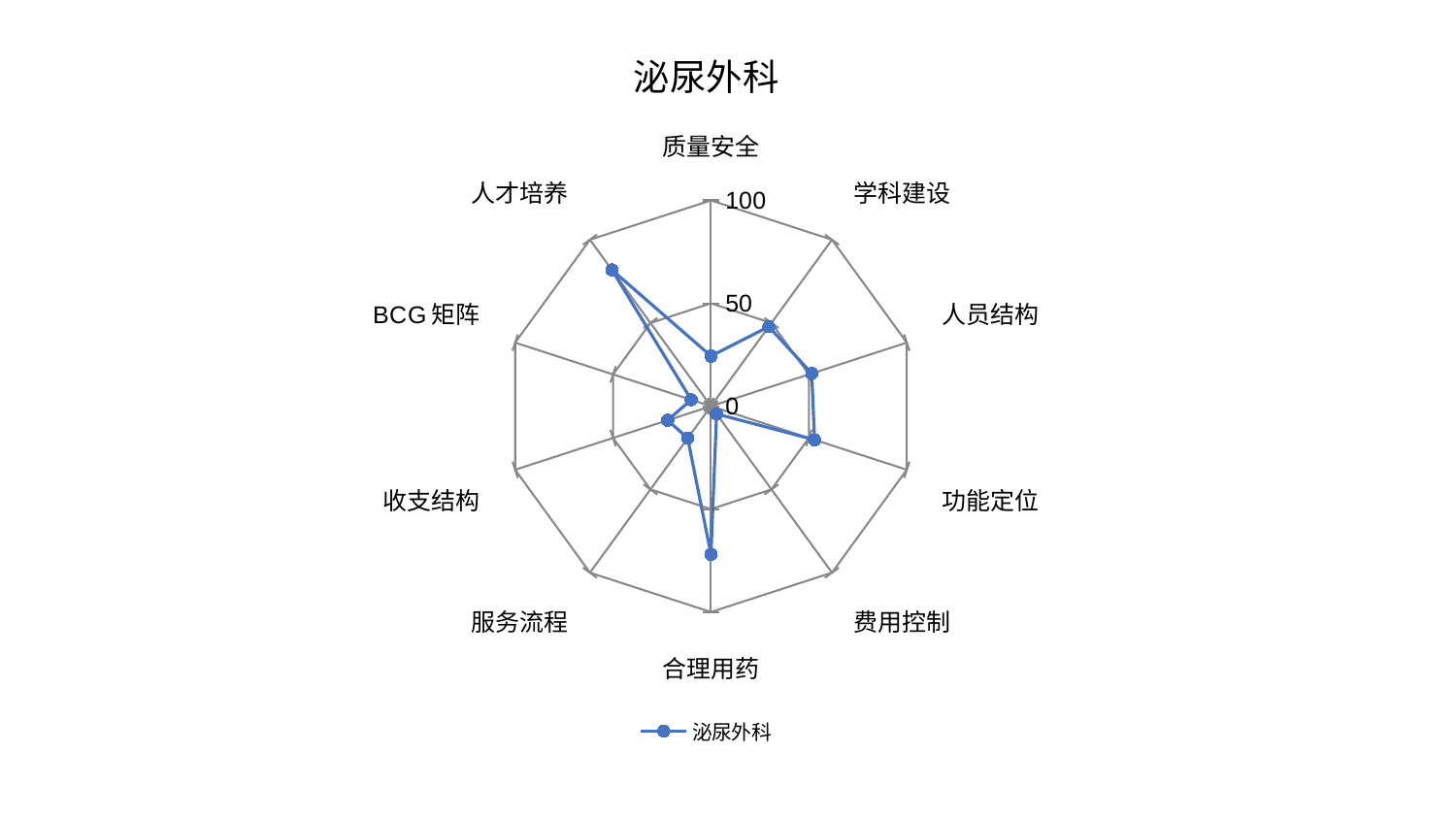

### Chart: 泌尿外科

| Category | 泌尿外科 |
|---|---|
| 质量安全 | 24.367538968407032 |
| 学科建设 | 47.76861328359377 |
| 人员结构 | 51.47616025459211 |
| 功能定位 | 52.92217378779638 |
| 费用控制 | 4.648590379257235 |
| 合理用药 | 71.96816398819695 |
| 服务流程 | 19.253745603317114 |
| 收支结构 | 22.134299641436073 |
| BCG矩阵 | 10.078195781185325 |
| 人才培养 | 81.86010692923976 |
121